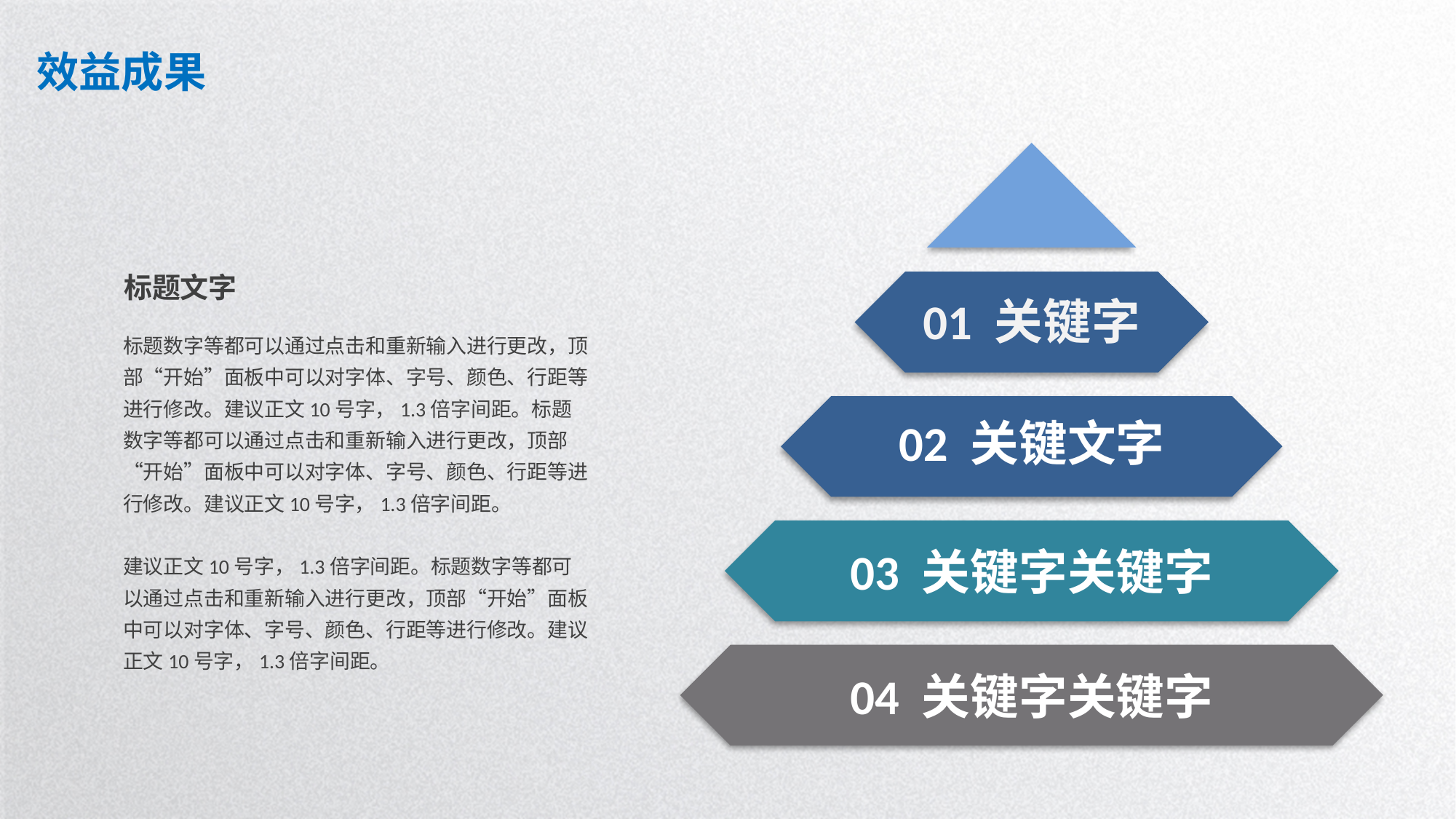

效益成果

标题文字
标题数字等都可以通过点击和重新输入进行更改，顶部“开始”面板中可以对字体、字号、颜色、行距等进行修改。建议正文10号字，1.3倍字间距。标题数字等都可以通过点击和重新输入进行更改，顶部“开始”面板中可以对字体、字号、颜色、行距等进行修改。建议正文10号字，1.3倍字间距。

建议正文10号字，1.3倍字间距。标题数字等都可以通过点击和重新输入进行更改，顶部“开始”面板中可以对字体、字号、颜色、行距等进行修改。建议正文10号字，1.3倍字间距。

01 关键字

02 关键文字

03 关键字关键字

04 关键字关键字